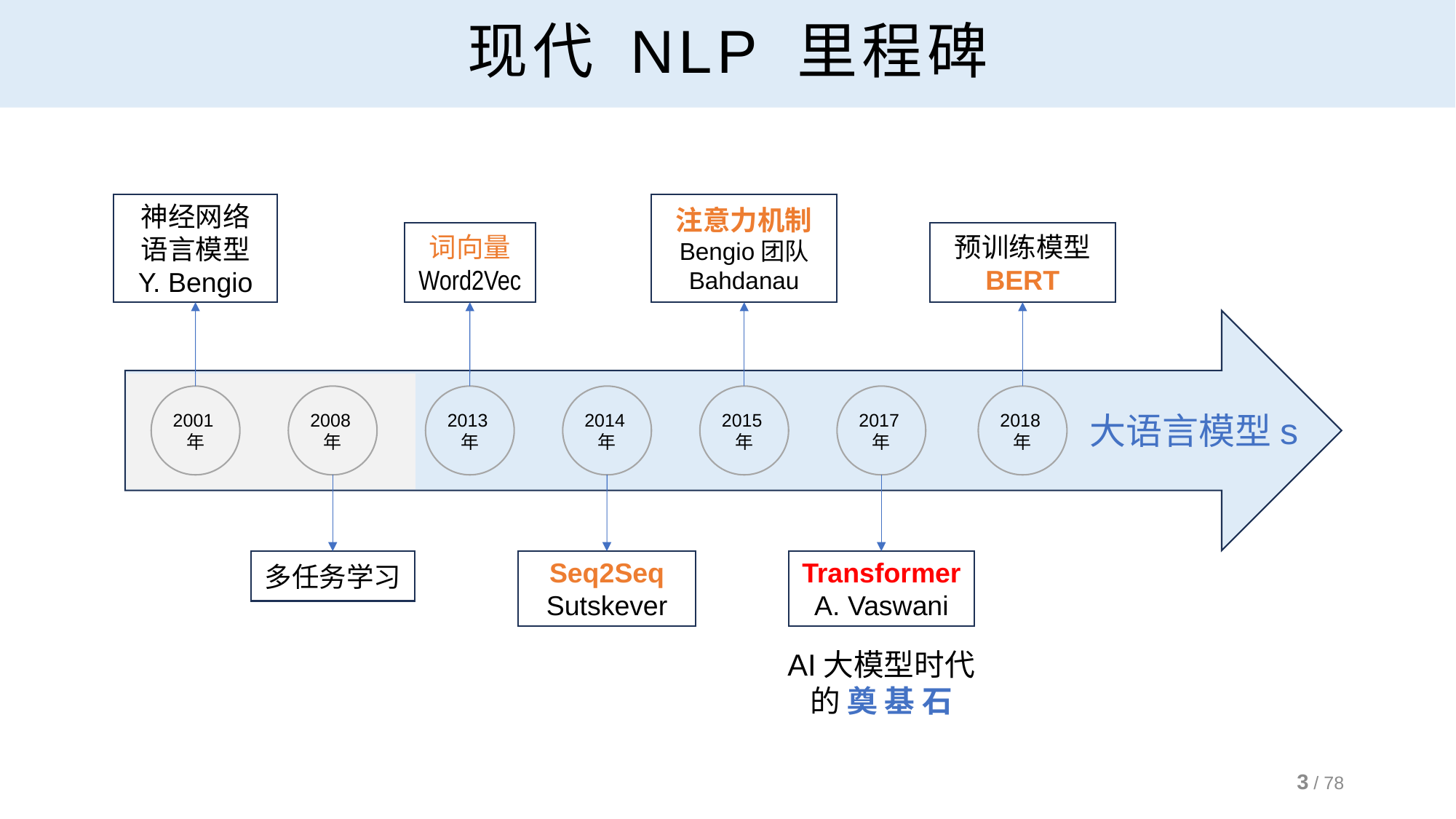

# 现代 NLP 里程碑
神经网络
语言模型
Y. Bengio
注意力机制
Bengio团队 Bahdanau
词向量
Word2Vec
预训练模型
BERT

2001年
2008年
2013年
2014年
2015年
2017年
2018年
大语言模型s
多任务学习
Seq2Seq
Sutskever
Transformer
A. Vaswani
AI大模型时代
的 奠 基 石
3 / 78